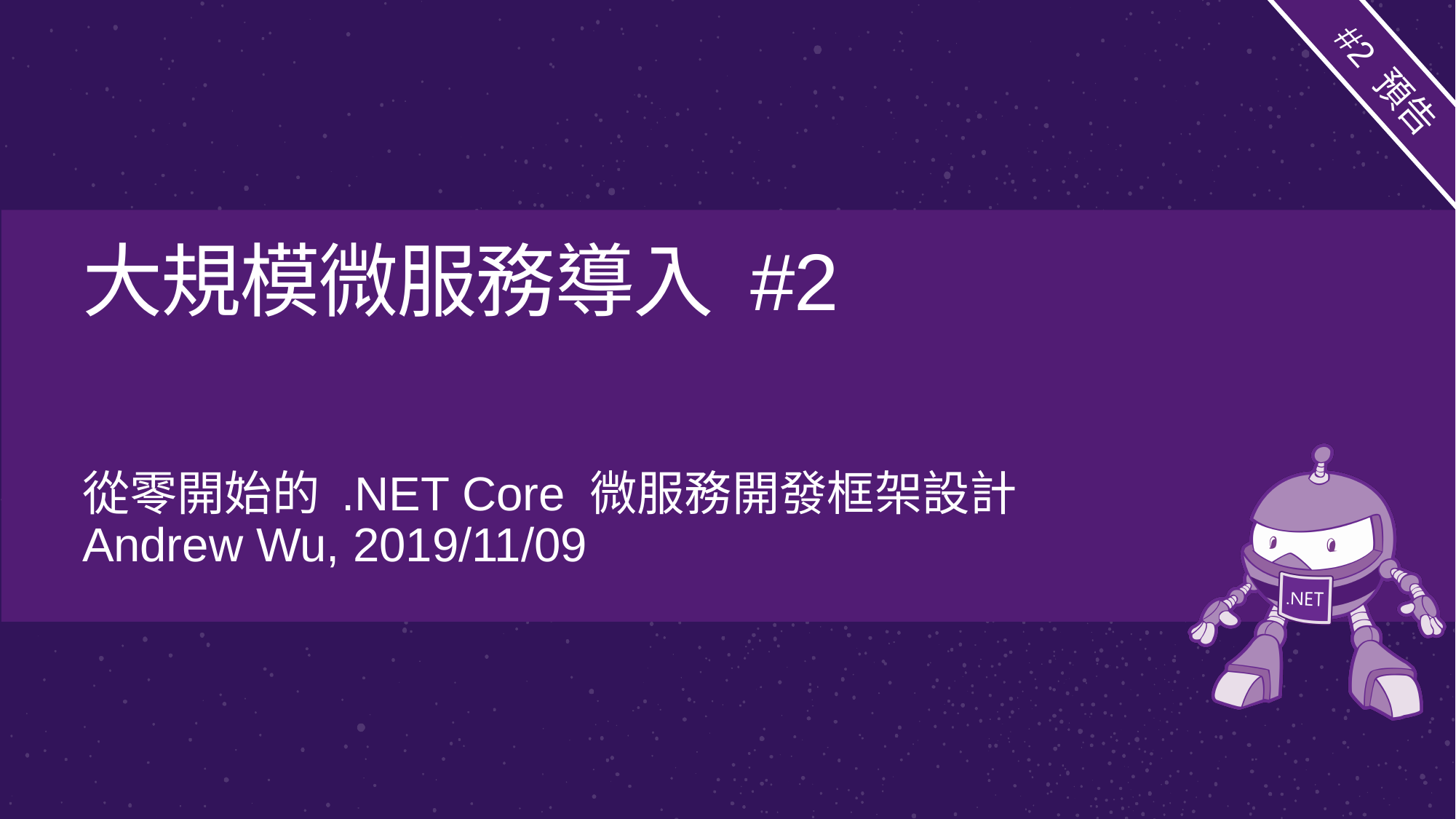

#2 預告
# 大規模微服務導入 #2
從零開始的 .NET Core 微服務開發框架設計
Andrew Wu, 2019/11/09